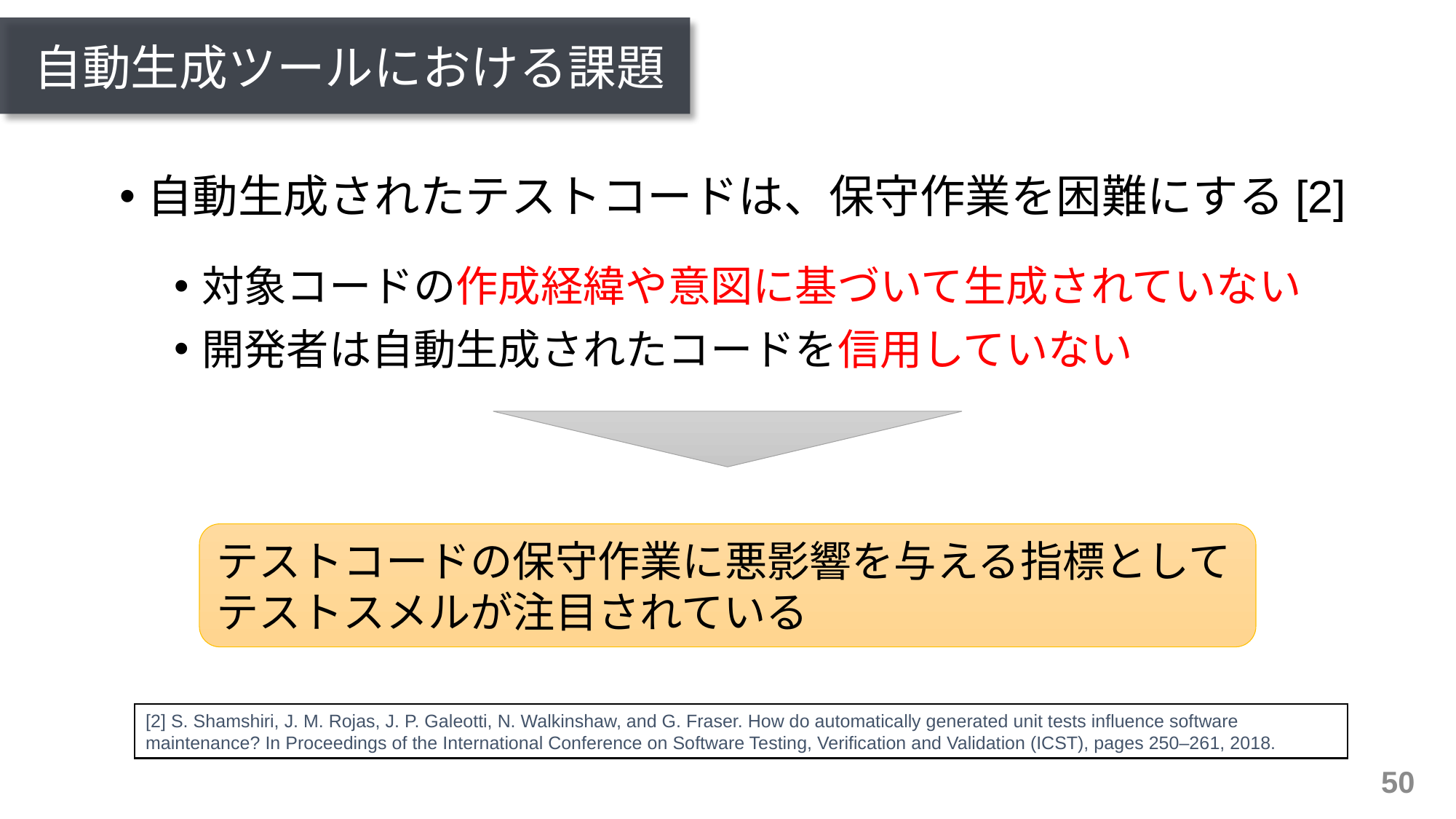

# 自動生成ツールにおける課題
自動生成されたテストコードは、保守作業を困難にする[2]

対象コードの作成経緯や意図に基づいて生成されていない
開発者は自動生成されたコードを信用していない

テストコードの保守作業に悪影響を与える指標としてテストスメルが注目されている
[2] S. Shamshiri, J. M. Rojas, J. P. Galeotti, N. Walkinshaw, and G. Fraser. How do automatically generated unit tests inﬂuence software maintenance? In Proceedings of the International Conference on Software Testing, Veriﬁcation and Validation (ICST), pages 250–261, 2018.